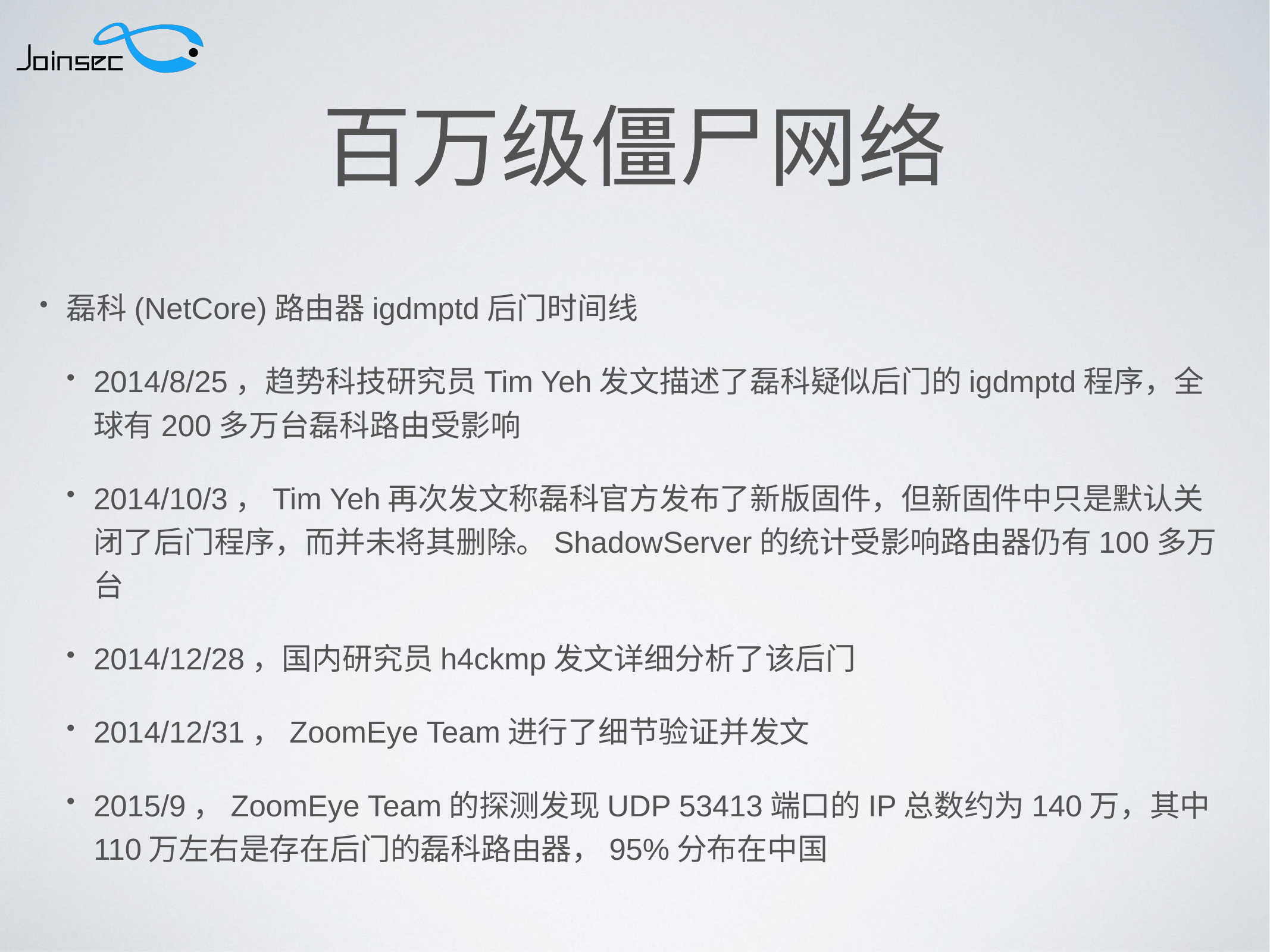

# 百万级僵尸网络
磊科(NetCore)路由器igdmptd后门时间线
2014/8/25，趋势科技研究员Tim Yeh发文描述了磊科疑似后门的igdmptd程序，全球有200多万台磊科路由受影响
2014/10/3，Tim Yeh再次发文称磊科官方发布了新版固件，但新固件中只是默认关闭了后门程序，而并未将其删除。ShadowServer的统计受影响路由器仍有100多万台
2014/12/28，国内研究员h4ckmp发文详细分析了该后门
2014/12/31，ZoomEye Team进行了细节验证并发文
2015/9，ZoomEye Team的探测发现UDP 53413端口的IP总数约为140万，其中110万左右是存在后门的磊科路由器，95%分布在中国